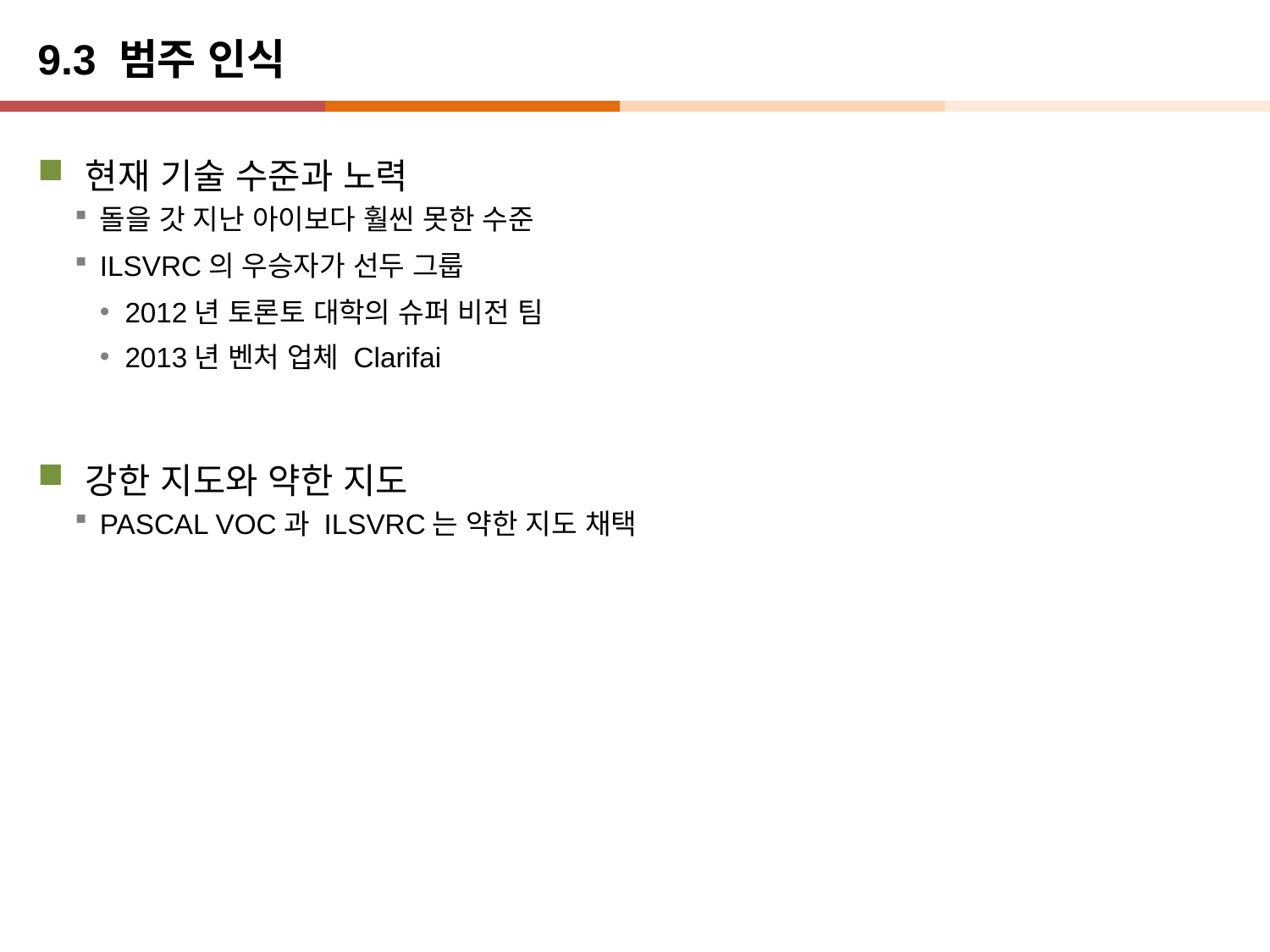

# 9.3 범주 인식
현재 기술 수준과 노력
돌을 갓 지난 아이보다 훨씬 못한 수준
ILSVRC의 우승자가 선두 그룹
2012년 토론토 대학의 슈퍼 비전 팀
2013년 벤처 업체 Clarifai

강한 지도와 약한 지도
PASCAL VOC과 ILSVRC는 약한 지도 채택